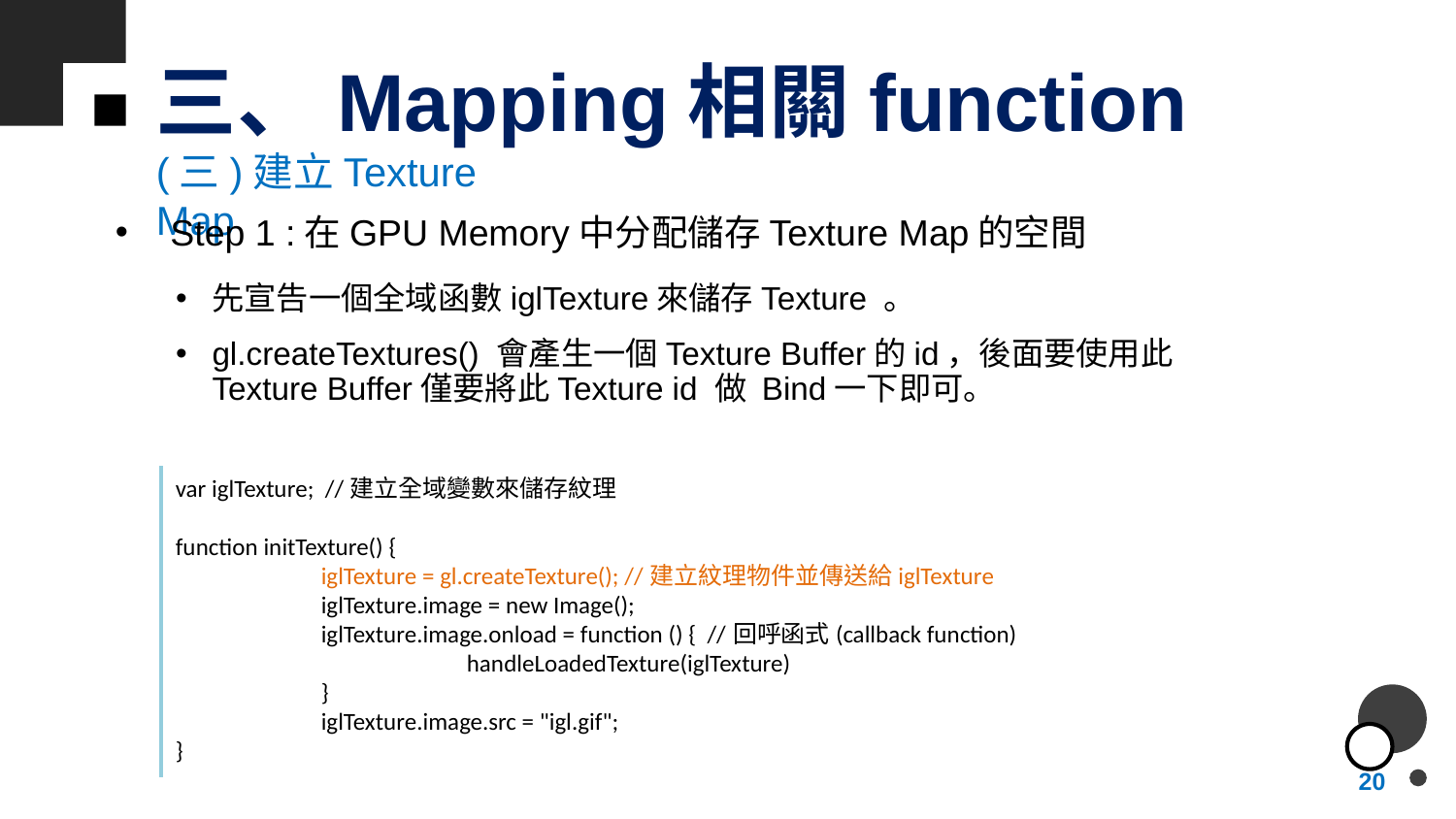

# 三、Mapping相關function
(三)建立Texture Map
Step 1 :在GPU Memory中分配儲存Texture Map的空間
先宣告一個全域函數iglTexture來儲存Texture 。
gl.createTextures() 會產生一個Texture Buffer的id，後面要使用此Texture Buffer僅要將此Texture id 做 Bind一下即可。
var iglTexture;  //建立全域變數來儲存紋理

function initTexture() {
	iglTexture = gl.createTexture(); //建立紋理物件並傳送給iglTexture
	iglTexture.image = new Image();
	iglTexture.image.onload = function () {  //回呼函式(callback function)          		handleLoadedTexture(iglTexture)
	}
	iglTexture.image.src = "igl.gif";
}

20